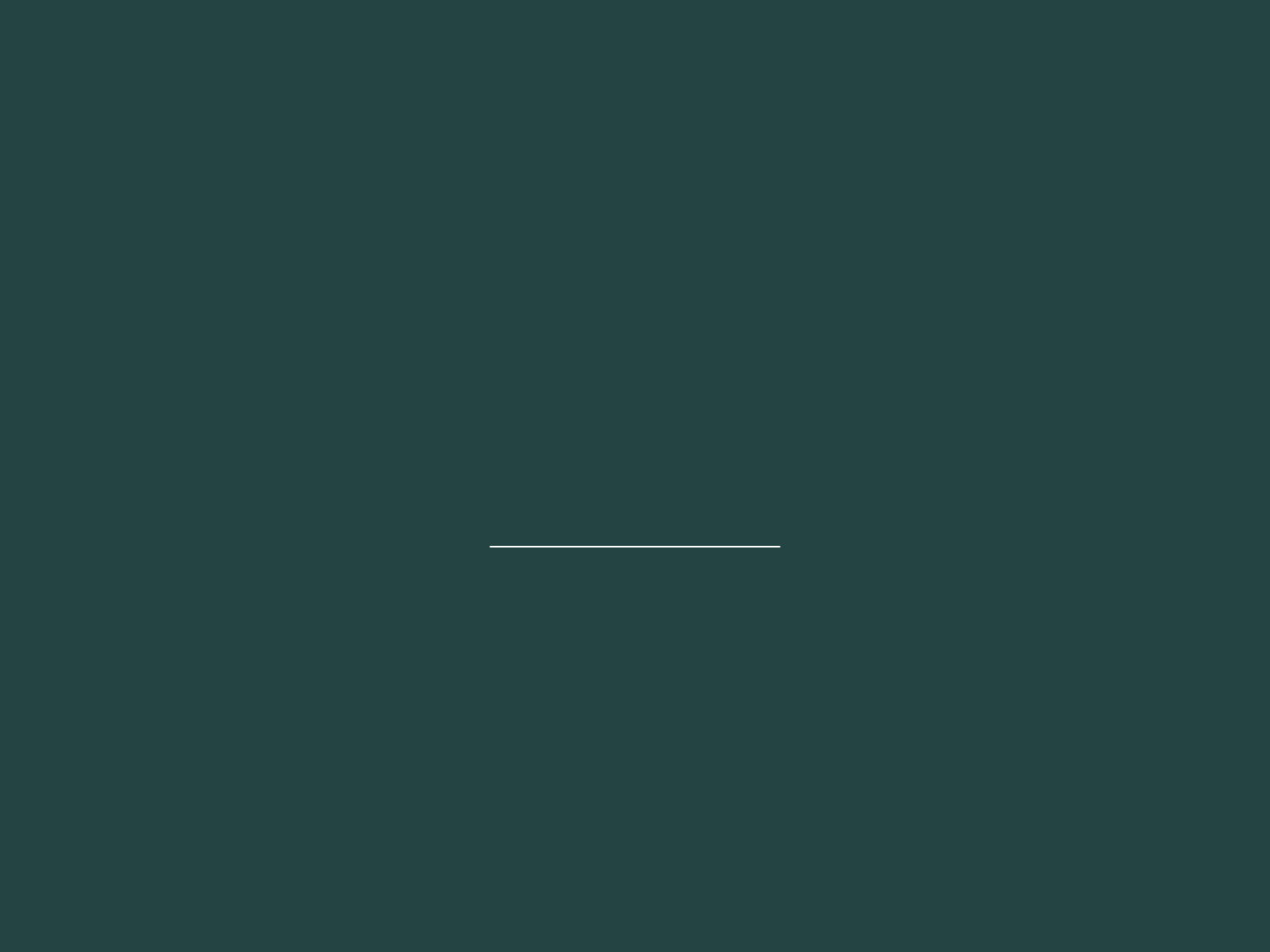

YOLOV5를 이용한 상품탐지 및 총합 계산
발표자 : 노 태 현, (12133224)